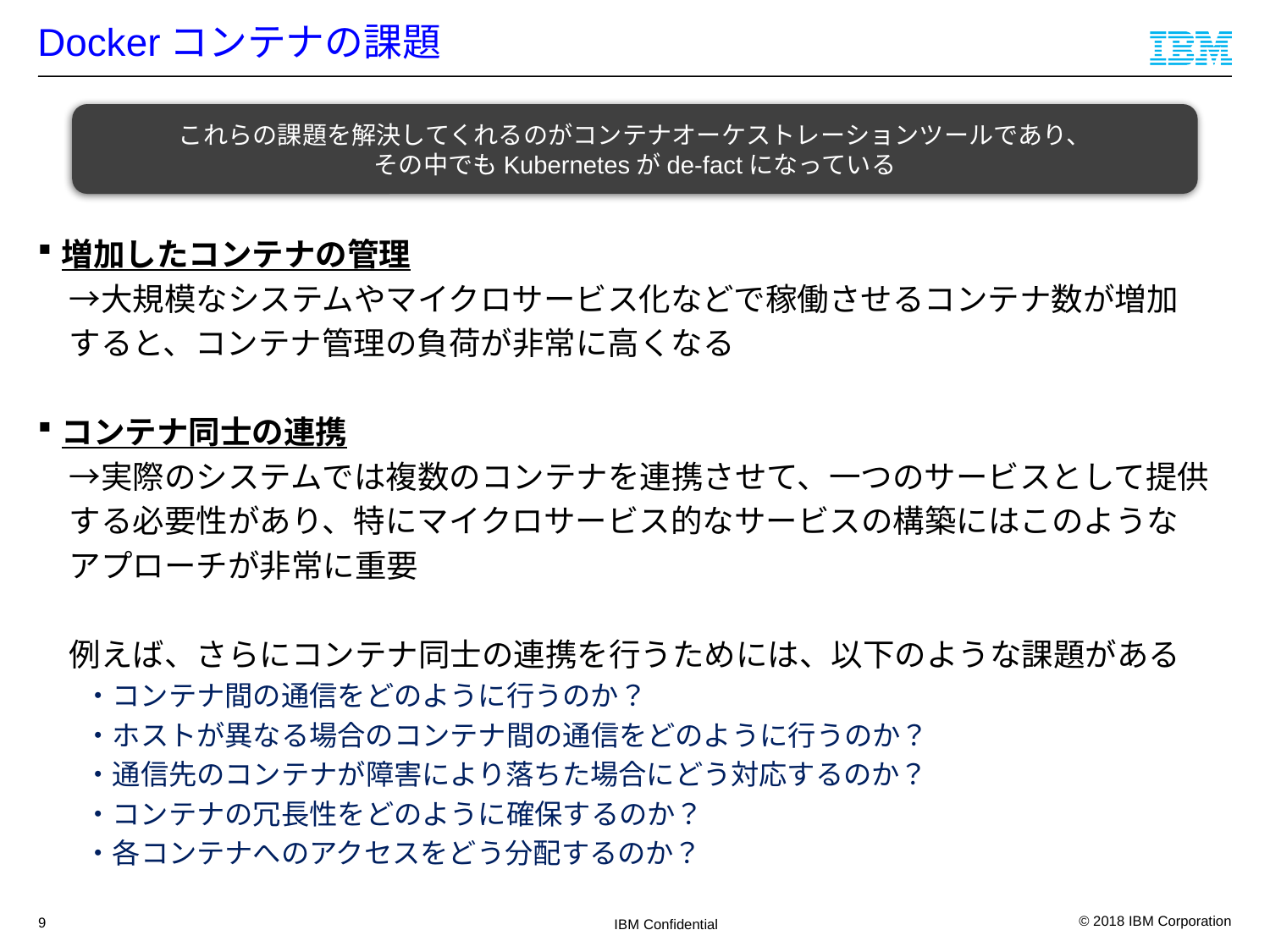

# Dockerコンテナの課題
これらの課題を解決してくれるのがコンテナオーケストレーションツールであり、
その中でもKubernetesがde-factになっている
増加したコンテナの管理
　→大規模なシステムやマイクロサービス化などで稼働させるコンテナ数が増加
　すると、コンテナ管理の負荷が非常に高くなる

コンテナ同士の連携
　→実際のシステムでは複数のコンテナを連携させて、一つのサービスとして提供
　する必要性があり、特にマイクロサービス的なサービスの構築にはこのような
　アプローチが非常に重要

　例えば、さらにコンテナ同士の連携を行うためには、以下のような課題がある
・コンテナ間の通信をどのように行うのか？
・ホストが異なる場合のコンテナ間の通信をどのように行うのか？
・通信先のコンテナが障害により落ちた場合にどう対応するのか？
・コンテナの冗長性をどのように確保するのか？
・各コンテナへのアクセスをどう分配するのか？